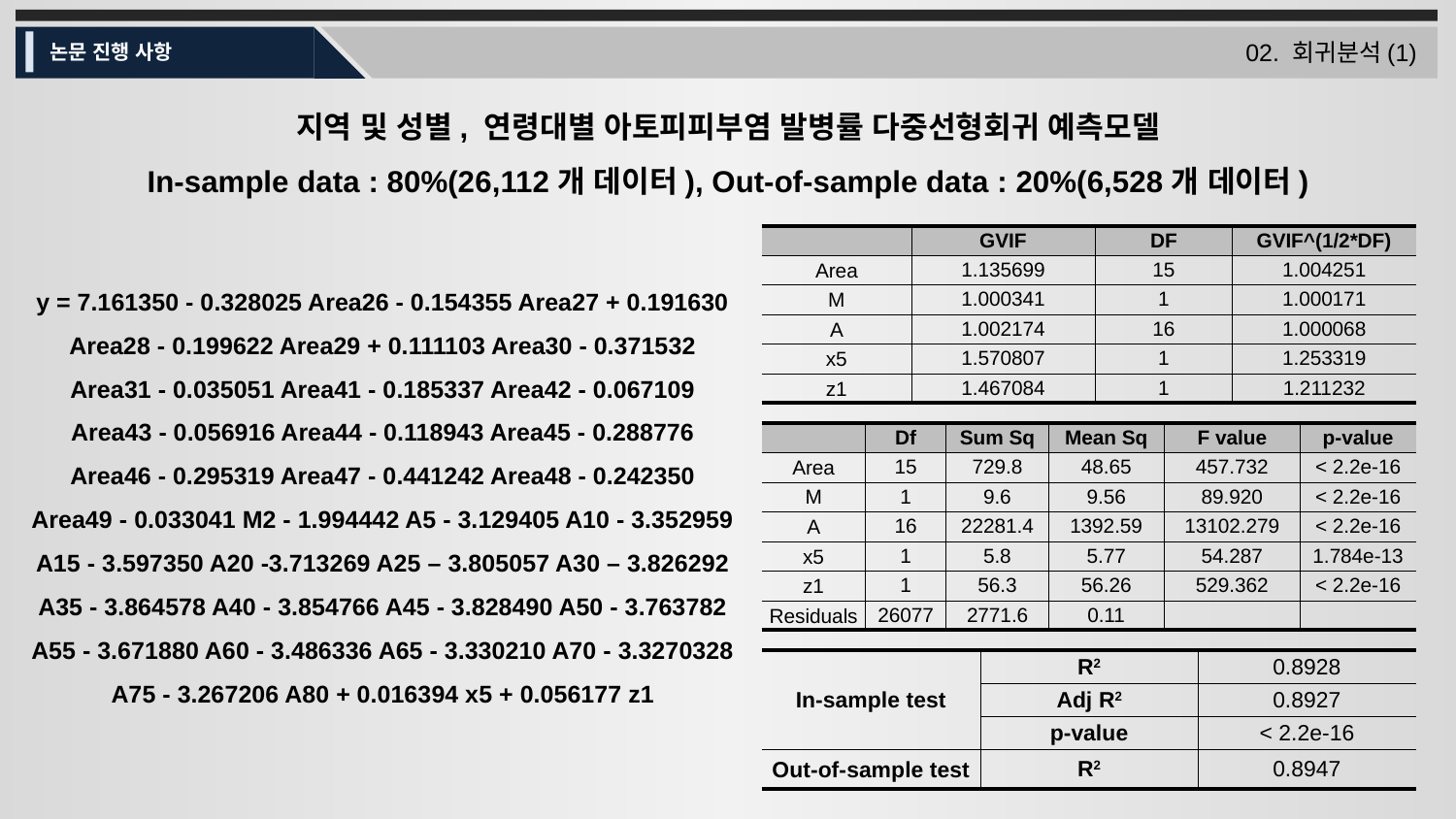

02. 회귀분석(1)

논문 진행 사항
지역 및 성별, 연령대별 아토피피부염 발병률 다중선형회귀 예측모델
In-sample data : 80%(26,112개 데이터), Out-of-sample data : 20%(6,528개 데이터)
|  | GVIF | DF | GVIF^(1/2\*DF) |
| --- | --- | --- | --- |
| Area | 1.135699 | 15 | 1.004251 |
| M | 1.000341 | 1 | 1.000171 |
| A | 1.002174 | 16 | 1.000068 |
| x5 | 1.570807 | 1 | 1.253319 |
| z1 | 1.467084 | 1 | 1.211232 |
y = 7.161350 - 0.328025 Area26 - 0.154355 Area27 + 0.191630 Area28 - 0.199622 Area29 + 0.111103 Area30 - 0.371532 Area31 - 0.035051 Area41 - 0.185337 Area42 - 0.067109 Area43 - 0.056916 Area44 - 0.118943 Area45 - 0.288776 Area46 - 0.295319 Area47 - 0.441242 Area48 - 0.242350 Area49 - 0.033041 M2 - 1.994442 A5 - 3.129405 A10 - 3.352959 A15 - 3.597350 A20 -3.713269 A25 – 3.805057 A30 – 3.826292 A35 - 3.864578 A40 - 3.854766 A45 - 3.828490 A50 - 3.763782 A55 - 3.671880 A60 - 3.486336 A65 - 3.330210 A70 - 3.3270328 A75 - 3.267206 A80 + 0.016394 x5 + 0.056177 z1
|  | Df | Sum Sq | Mean Sq | F value | p-value |
| --- | --- | --- | --- | --- | --- |
| Area | 15 | 729.8 | 48.65 | 457.732 | < 2.2e-16 |
| M | 1 | 9.6 | 9.56 | 89.920 | < 2.2e-16 |
| A | 16 | 22281.4 | 1392.59 | 13102.279 | < 2.2e-16 |
| x5 | 1 | 5.8 | 5.77 | 54.287 | 1.784e-13 |
| z1 | 1 | 56.3 | 56.26 | 529.362 | < 2.2e-16 |
| Residuals | 26077 | 2771.6 | 0.11 |  |  |
| In-sample test | R2 | 0.8928 |
| --- | --- | --- |
|  | Adj R2 | 0.8927 |
|  | p-value | < 2.2e-16 |
| Out-of-sample test | R2 | 0.8947 |